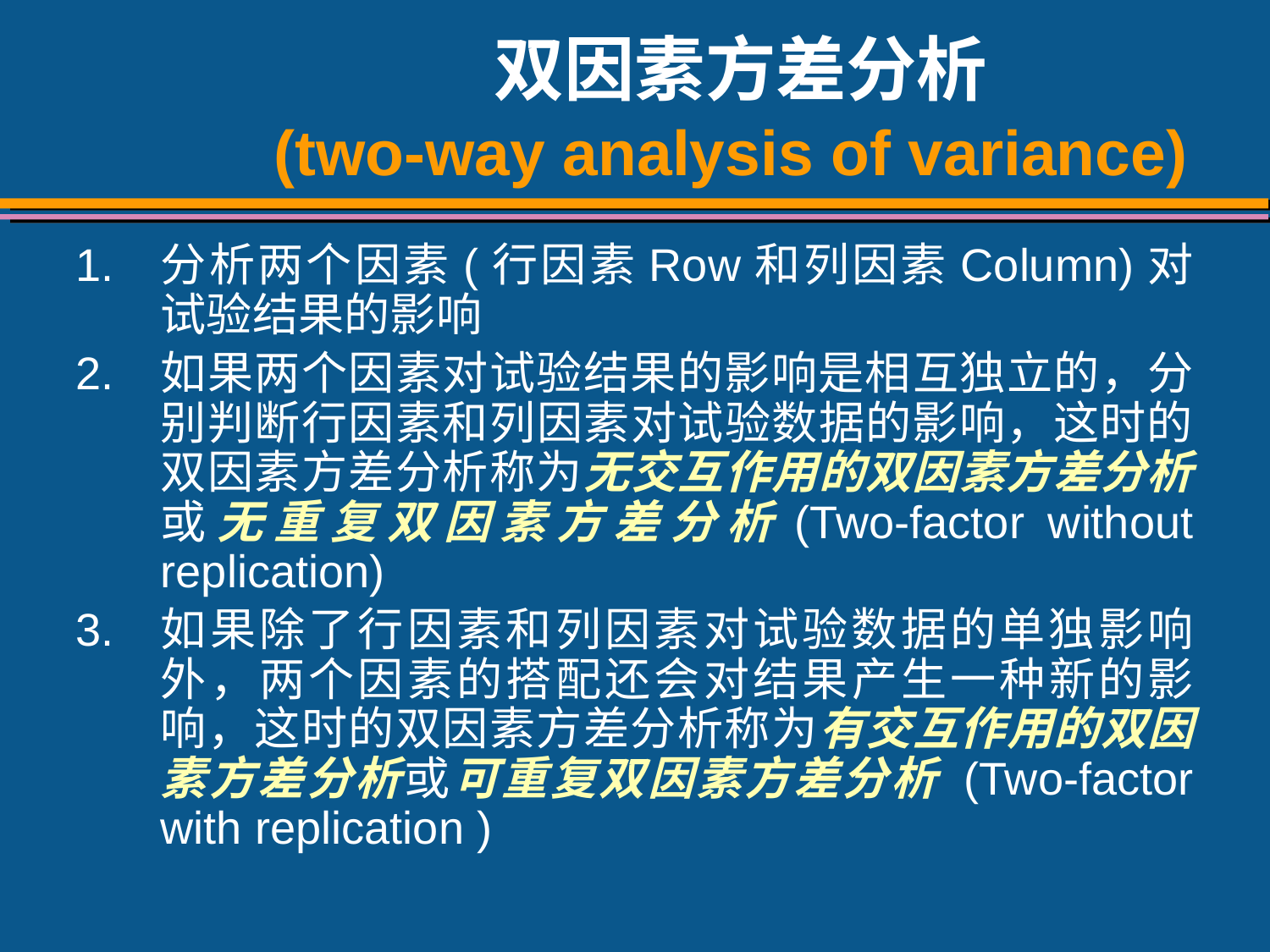

# 双因素方差分析 (two-way analysis of variance)
分析两个因素(行因素Row和列因素Column)对试验结果的影响
如果两个因素对试验结果的影响是相互独立的，分别判断行因素和列因素对试验数据的影响，这时的双因素方差分析称为无交互作用的双因素方差分析或无重复双因素方差分析(Two-factor without replication)
如果除了行因素和列因素对试验数据的单独影响外，两个因素的搭配还会对结果产生一种新的影响，这时的双因素方差分析称为有交互作用的双因素方差分析或可重复双因素方差分析 (Two-factor with replication )